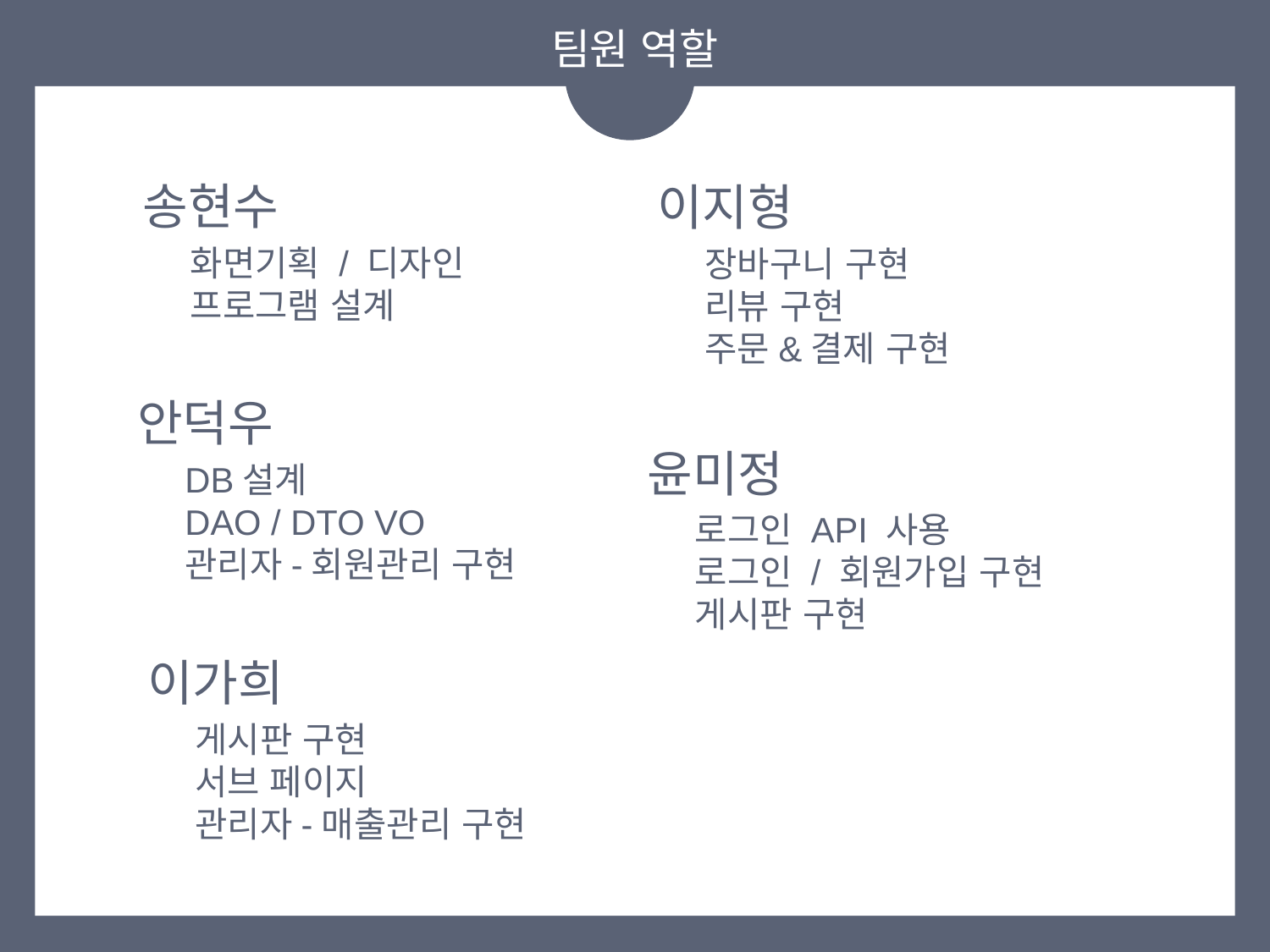

팀원 역할

송현수
화면기획 / 디자인
프로그램 설계
이지형
장바구니 구현
리뷰 구현
주문&결제 구현
안덕우
DB설계
DAO / DTO VO
관리자-회원관리 구현
윤미정
로그인 API 사용
로그인 / 회원가입 구현
게시판 구현
이가희
게시판 구현
서브 페이지
관리자-매출관리 구현